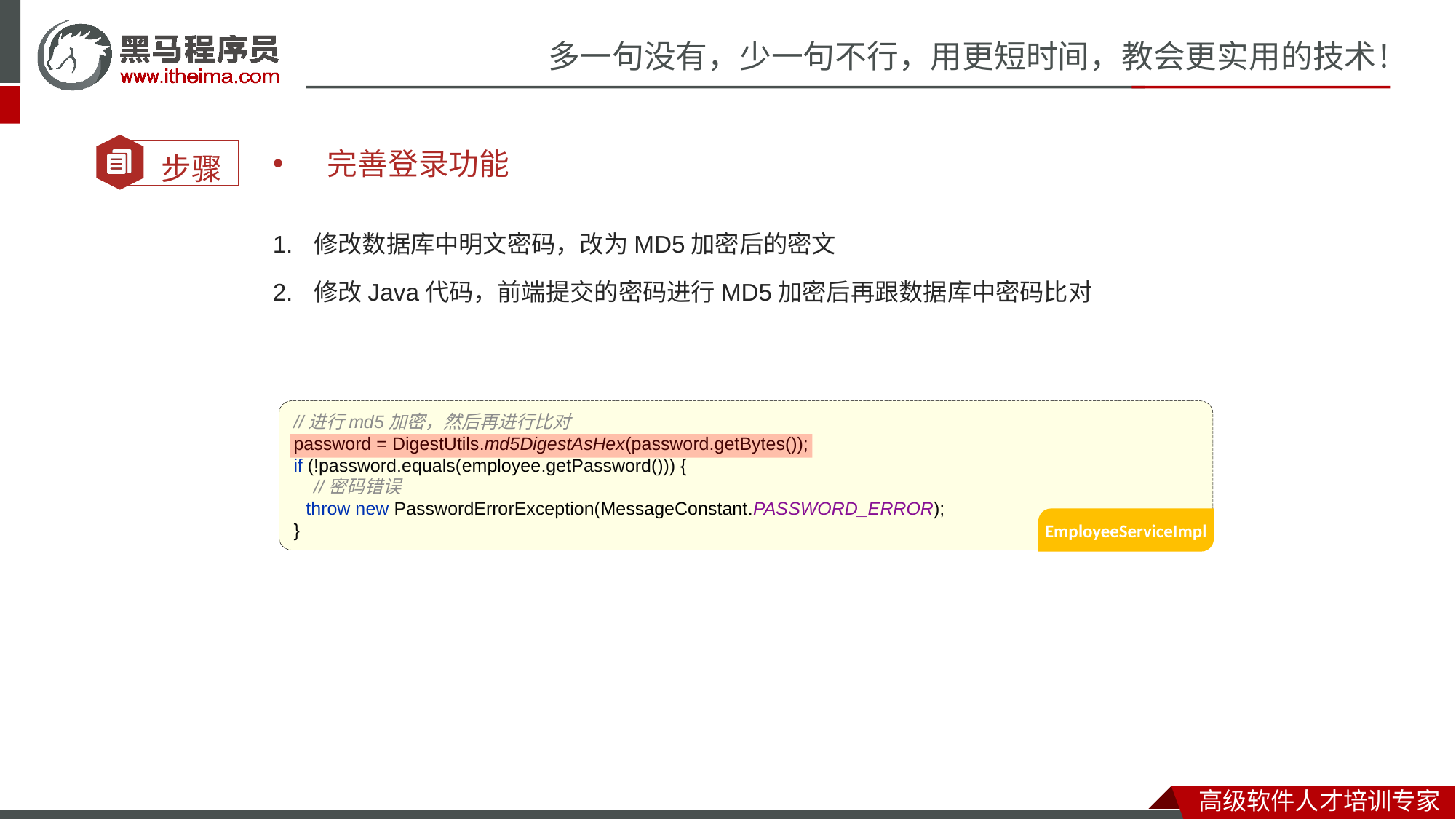

完善登录功能
修改数据库中明文密码，改为MD5加密后的密文
修改Java代码，前端提交的密码进行MD5加密后再跟数据库中密码比对
//进行md5加密，然后再进行比对
password = DigestUtils.md5DigestAsHex(password.getBytes());
if (!password.equals(employee.getPassword())) {
    //密码错误
  throw new PasswordErrorException(MessageConstant.PASSWORD_ERROR);
}

EmployeeServiceImpl